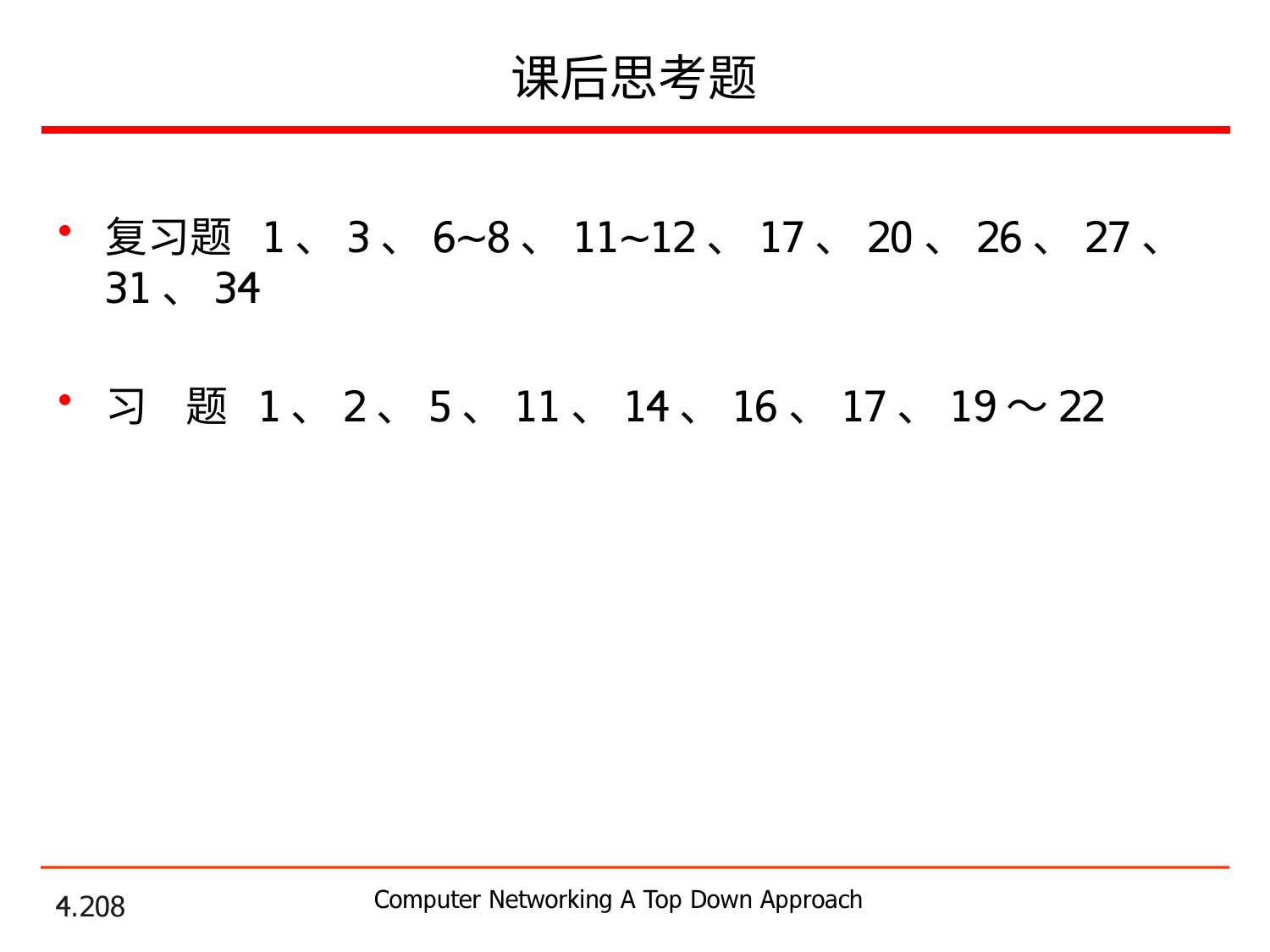

# 课后思考题

复习题  1、3、6~8、11~12、17、20、26、27、31、34

习    题  1、2、5、11、14、16、17、19～22